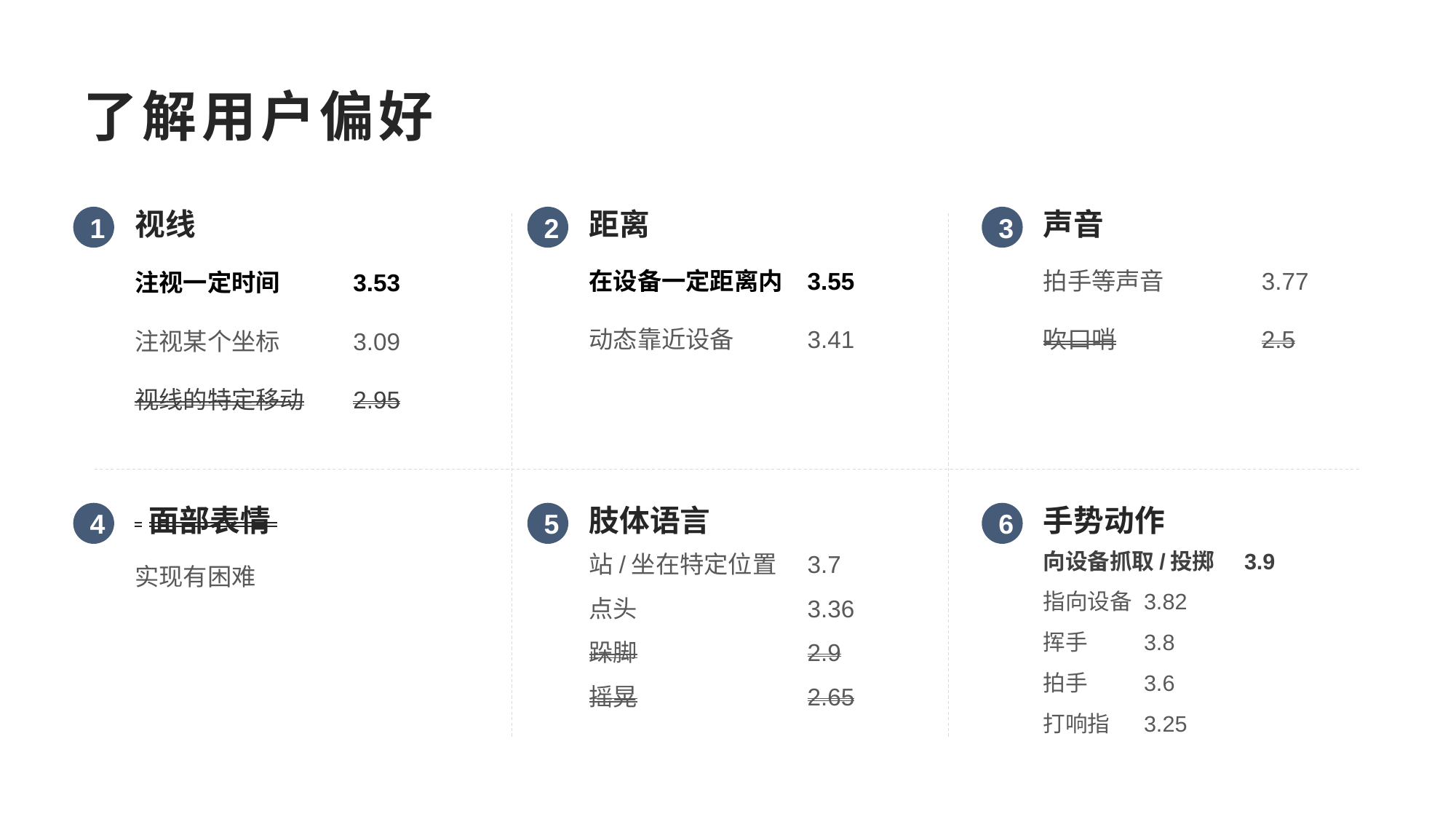

了解用户偏好
视线
距离
声音
1
2
3
在设备一定距离内	3.55
动态靠近设备	3.41
拍手等声音	3.77
吹口哨		2.5
注视一定时间	3.53
注视某个坐标	3.09
视线的特定移动	2.95
 面部表情
肢体语言
手势动作
4
5
6
实现有困难
向设备抓取/投掷	3.9
指向设备		3.82
挥手		3.8
拍手		3.6
打响指		3.25
站/坐在特定位置	3.7
点头		3.36
跺脚		2.9
摇晃		2.65